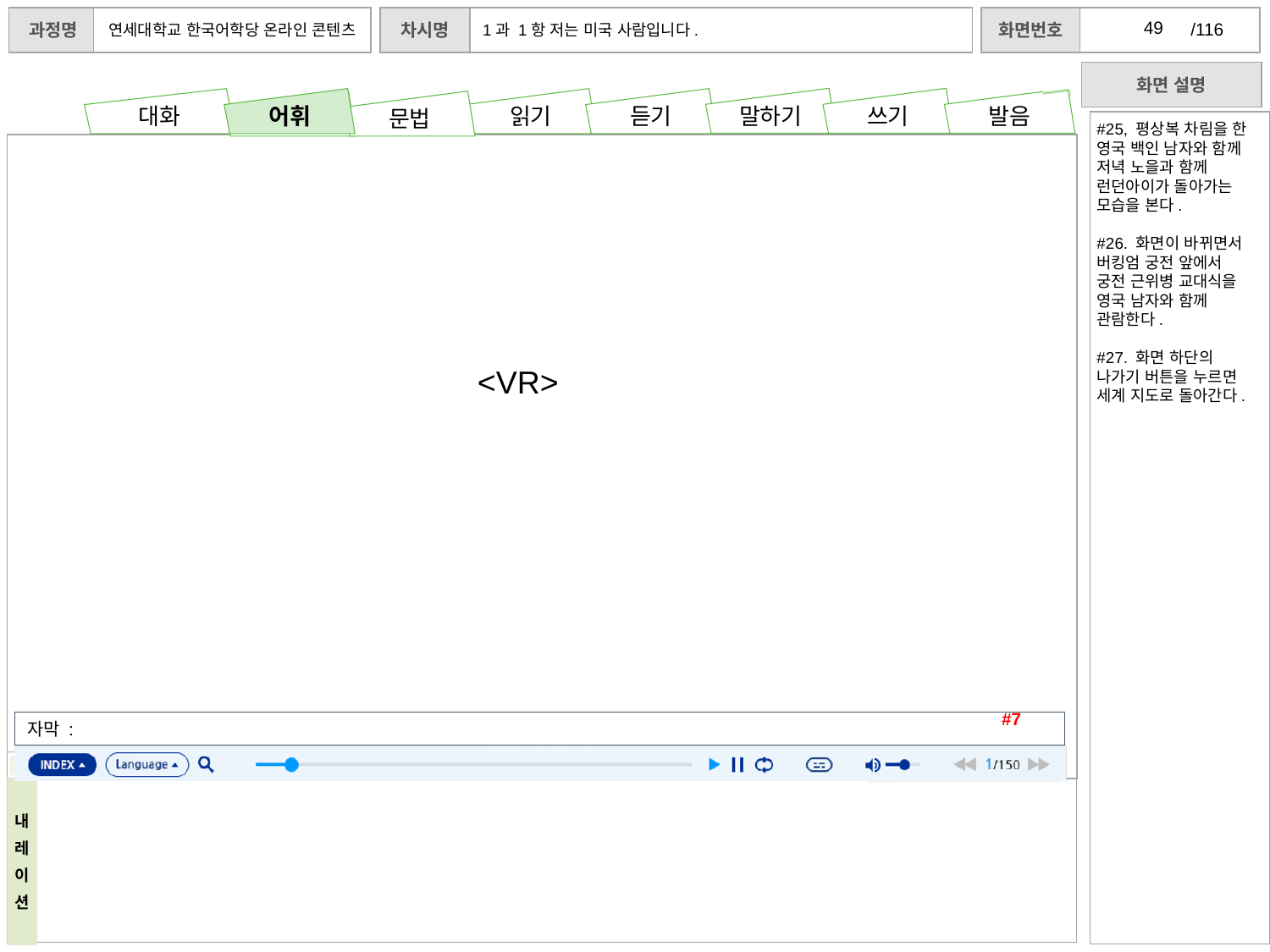

49
어휘
#25, 평상복 차림을 한 영국 백인 남자와 함께 저녁 노을과 함께 런던아이가 돌아가는 모습을 본다.

#26. 화면이 바뀌면서 버킹엄 궁전 앞에서 궁전 근위병 교대식을 영국 남자와 함께 관람한다.

#27. 화면 하단의 나가기 버튼을 누르면 세계 지도로 돌아간다.
<VR>
#7